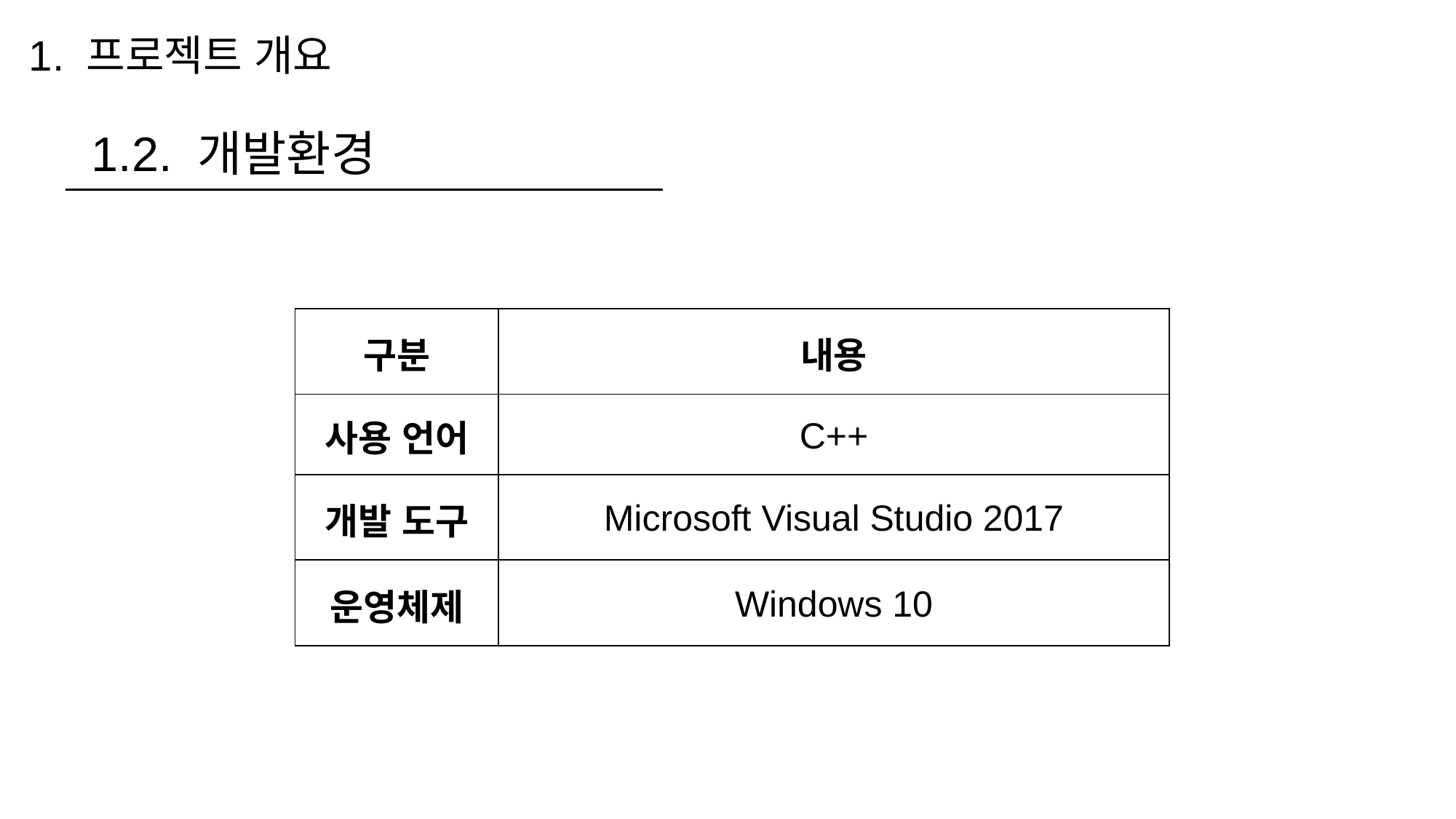

# 1. 프로젝트 개요
1.2. 개발환경
| 구분 | 내용 |
| --- | --- |
| 사용 언어 | C++ |
| 개발 도구 | Microsoft Visual Studio 2017 |
| 운영체제 | Windows 10 |